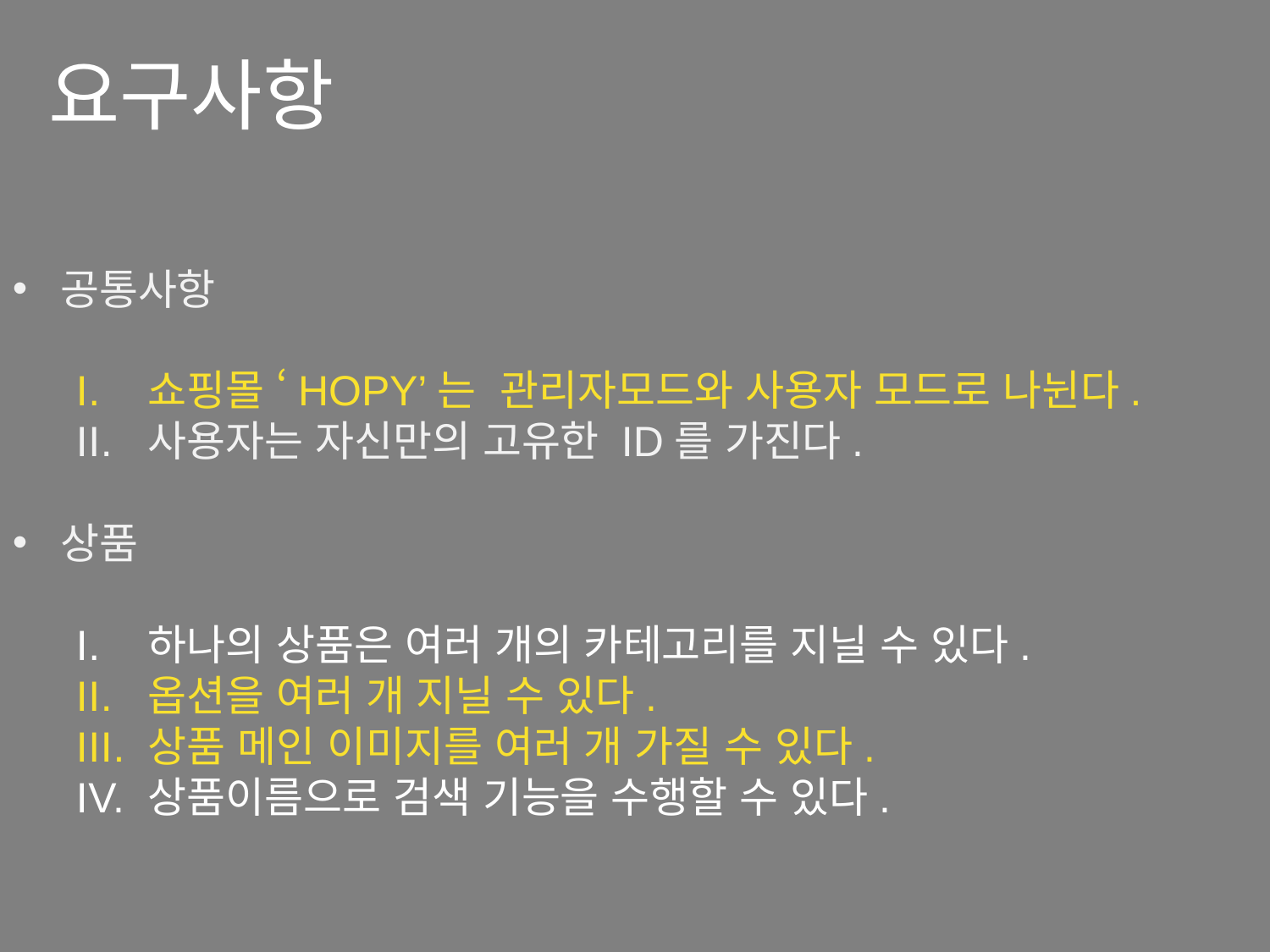

요구사항
공통사항

쇼핑몰 ‘HOPY’는  관리자모드와 사용자 모드로 나뉜다.
사용자는 자신만의 고유한 ID를 가진다.

상품

하나의 상품은 여러 개의 카테고리를 지닐 수 있다.
옵션을 여러 개 지닐 수 있다.
상품 메인 이미지를 여러 개 가질 수 있다.
상품이름으로 검색 기능을 수행할 수 있다.

#